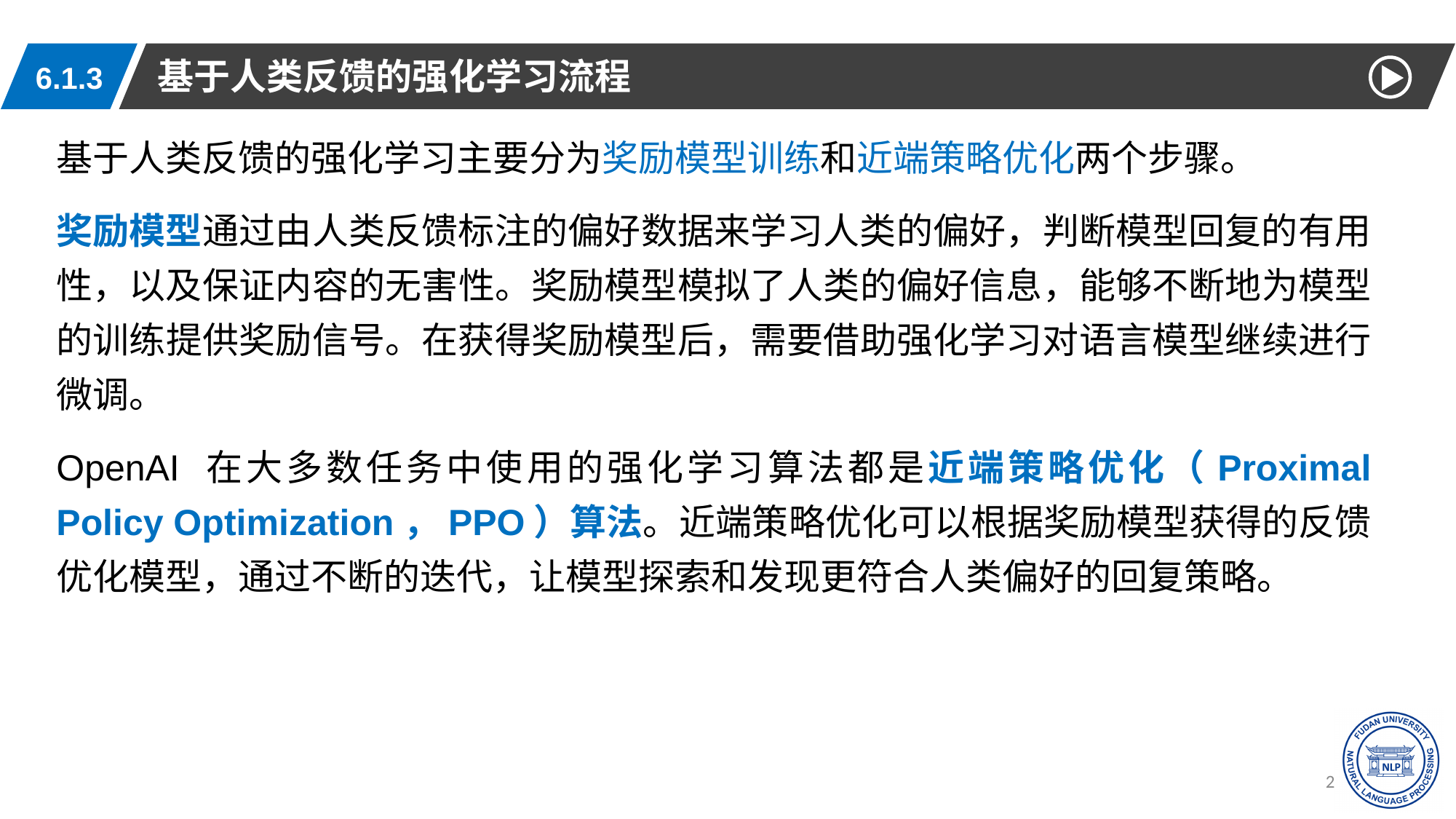

基于人类反馈的强化学习流程
6.1.3

基于人类反馈的强化学习主要分为奖励模型训练和近端策略优化两个步骤。
奖励模型通过由人类反馈标注的偏好数据来学习人类的偏好，判断模型回复的有用性，以及保证内容的无害性。奖励模型模拟了人类的偏好信息，能够不断地为模型的训练提供奖励信号。在获得奖励模型后，需要借助强化学习对语言模型继续进行微调。
OpenAI 在大多数任务中使用的强化学习算法都是近端策略优化（Proximal Policy Optimization，PPO）算法。近端策略优化可以根据奖励模型获得的反馈优化模型，通过不断的迭代，让模型探索和发现更符合人类偏好的回复策略。
20